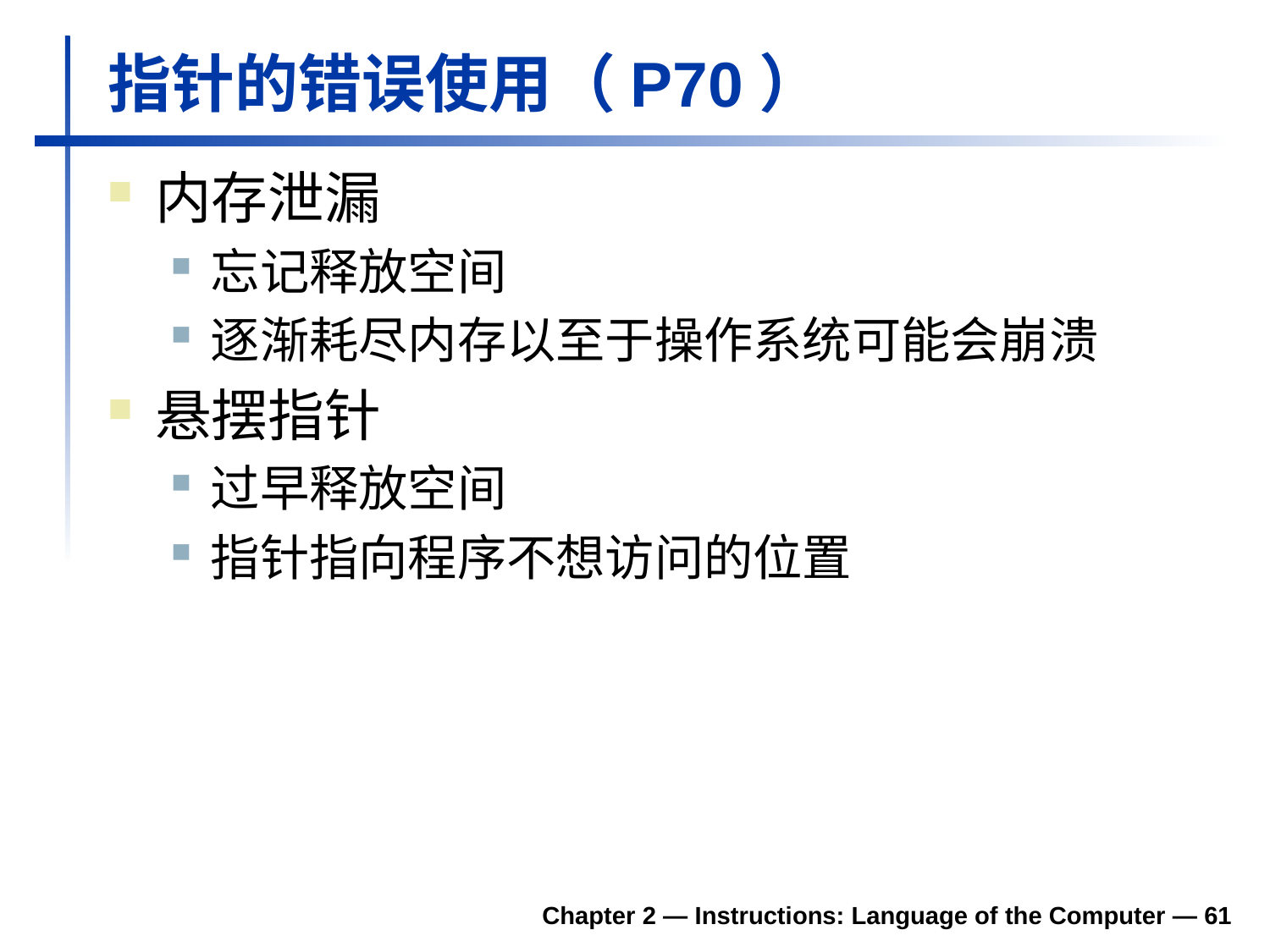

# 指针的错误使用（P70）
内存泄漏
忘记释放空间
逐渐耗尽内存以至于操作系统可能会崩溃
悬摆指针
过早释放空间
指针指向程序不想访问的位置
Chapter 2 — Instructions: Language of the Computer — 61